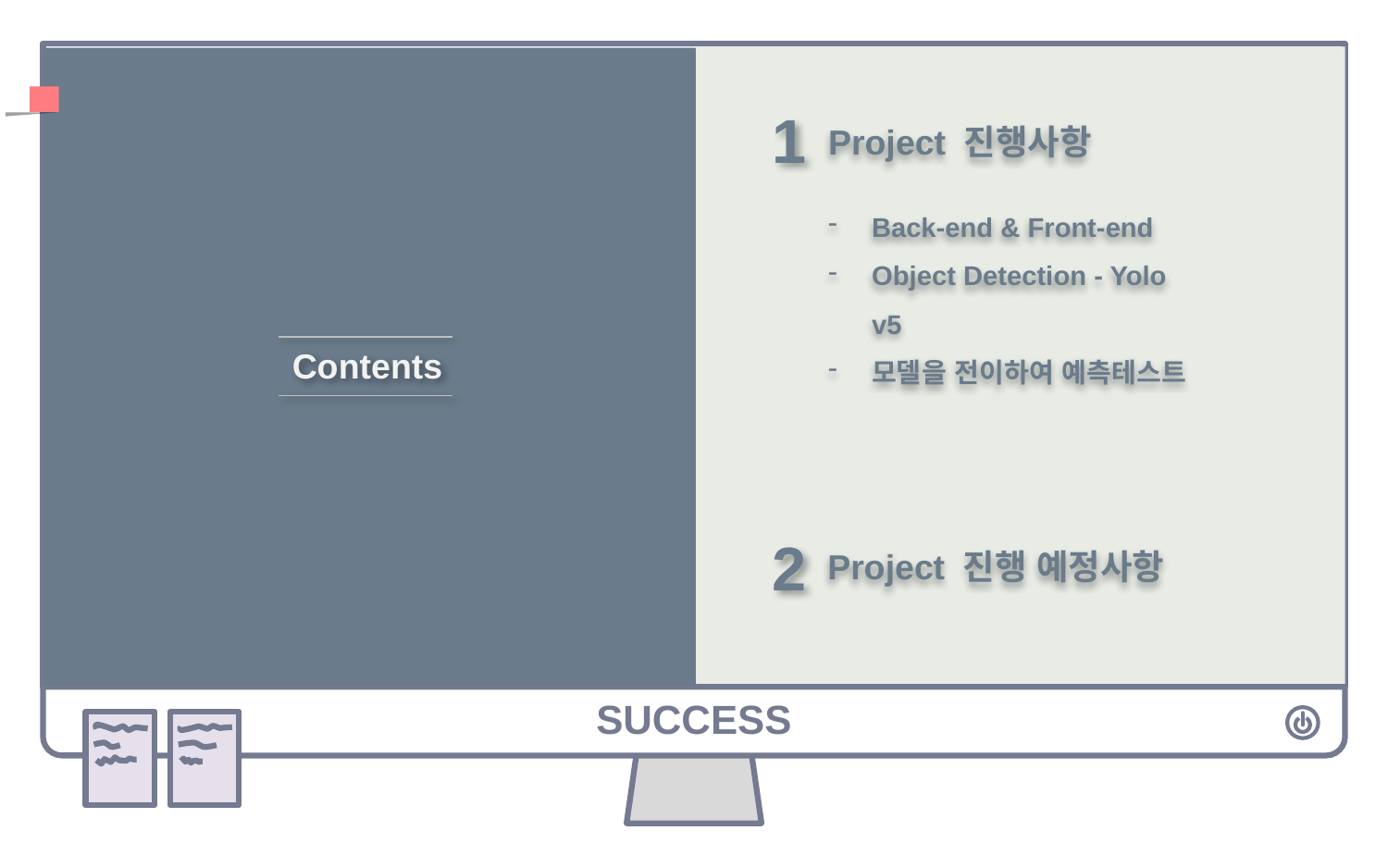

1
Project 진행사항

Back-end & Front-end
Object Detection - Yolo v5
모델을 전이하여 예측테스트
Contents
2
Project 진행 예정사항
SUCCESS